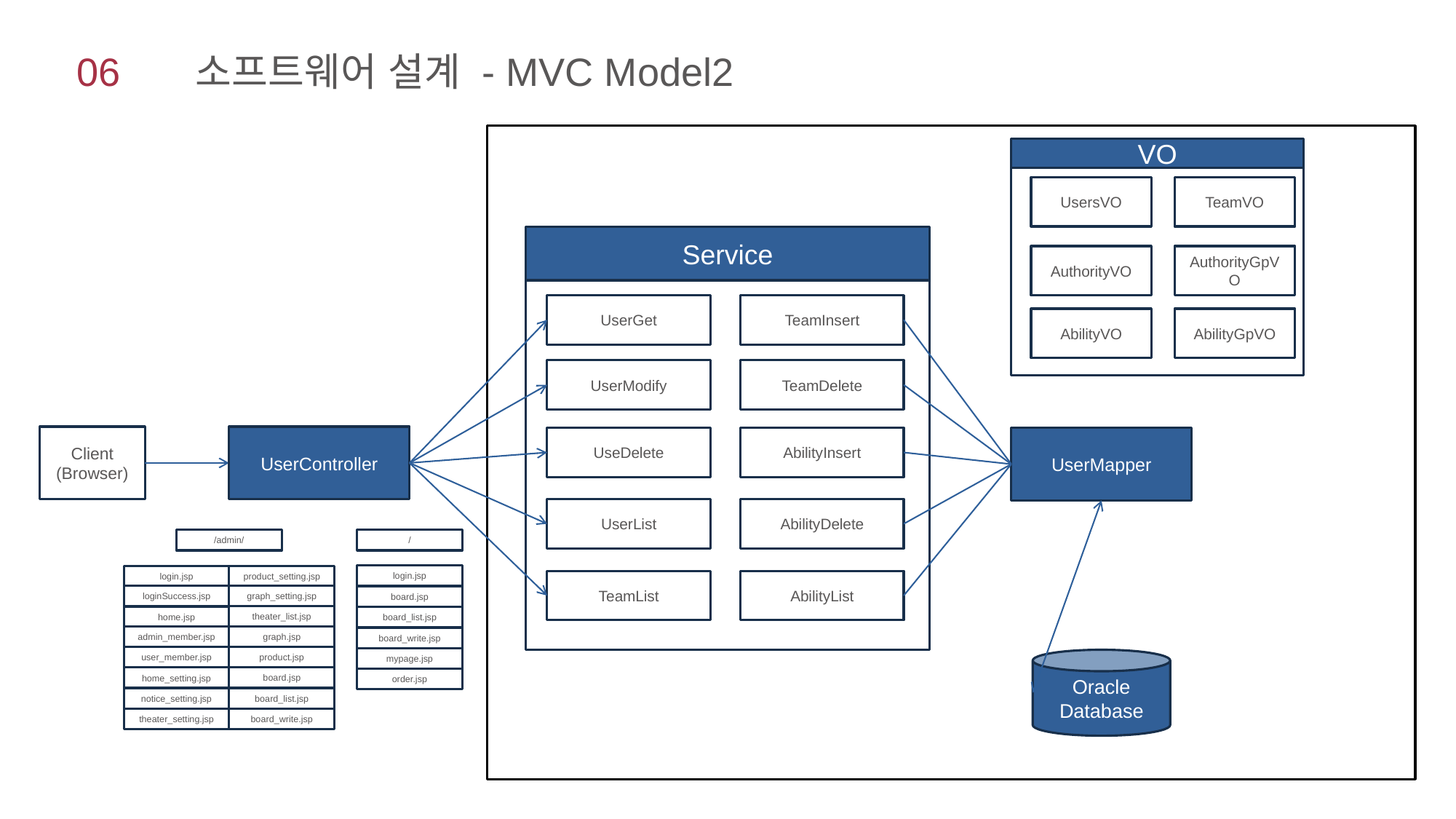

06      소프트웨어 설계 - MVC Model2

VO

UsersVO
TeamVO
Service

AuthorityVO
AuthorityGpVO
UserGet
TeamInsert
AbilityVO
AbilityGpVO
UserModify
TeamDelete
Client
(Browser)
UserController
UseDelete
AbilityInsert
UserMapper
UserList
AbilityDelete
/admin/
/
login.jsp
login.jsp
product_setting.jsp
TeamList
AbilityList
graph_setting.jsp
loginSuccess.jsp
board.jsp
theater_list.jsp
home.jsp
board_list.jsp
graph.jsp
admin_member.jsp
board_write.jsp
product.jsp
user_member.jsp
mypage.jsp
Oracle
Database
board.jsp
home_setting.jsp
order.jsp
board_list.jsp
notice_setting.jsp
board_write.jsp
theater_setting.jsp